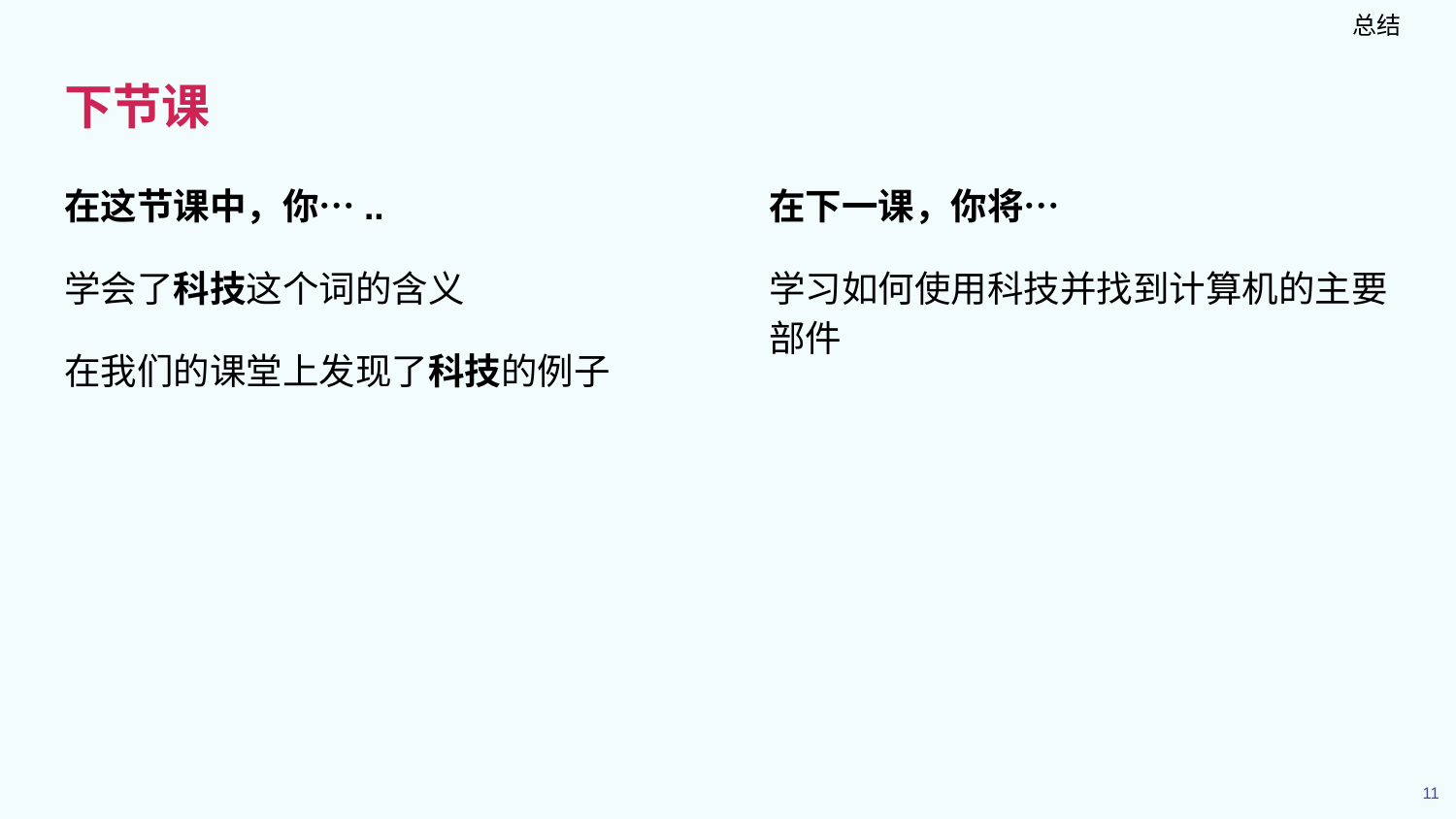

总结
# 下节课
在下一课，你将…
学习如何使用科技并找到计算机的主要部件
在这节课中，你…..
学会了科技这个词的含义
在我们的课堂上发现了科技的例子
11